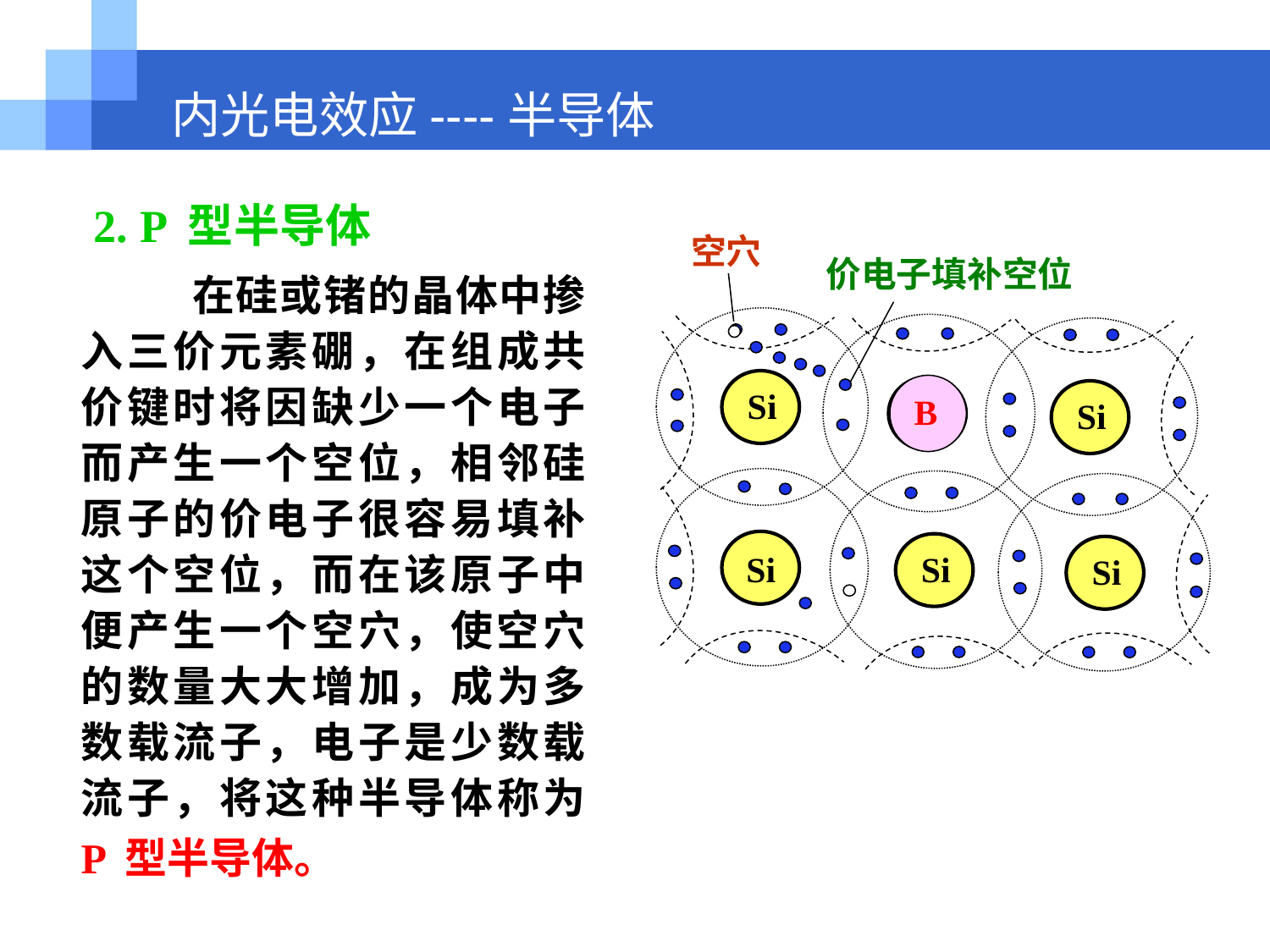

内光电效应----半导体
2. P 型半导体
空穴
价电子填补空位
空位

B

Si

Si
Si

Si
Si
Si
Si

B
         在硅或锗的晶体中掺入三价元素硼，在组成共价键时将因缺少一个电子而产生一个空位，相邻硅原子的价电子很容易填补这个空位，而在该原子中便产生一个空穴，使空穴的数量大大增加，成为多数载流子，电子是少数载流子，将这种半导体称为 P 型半导体。